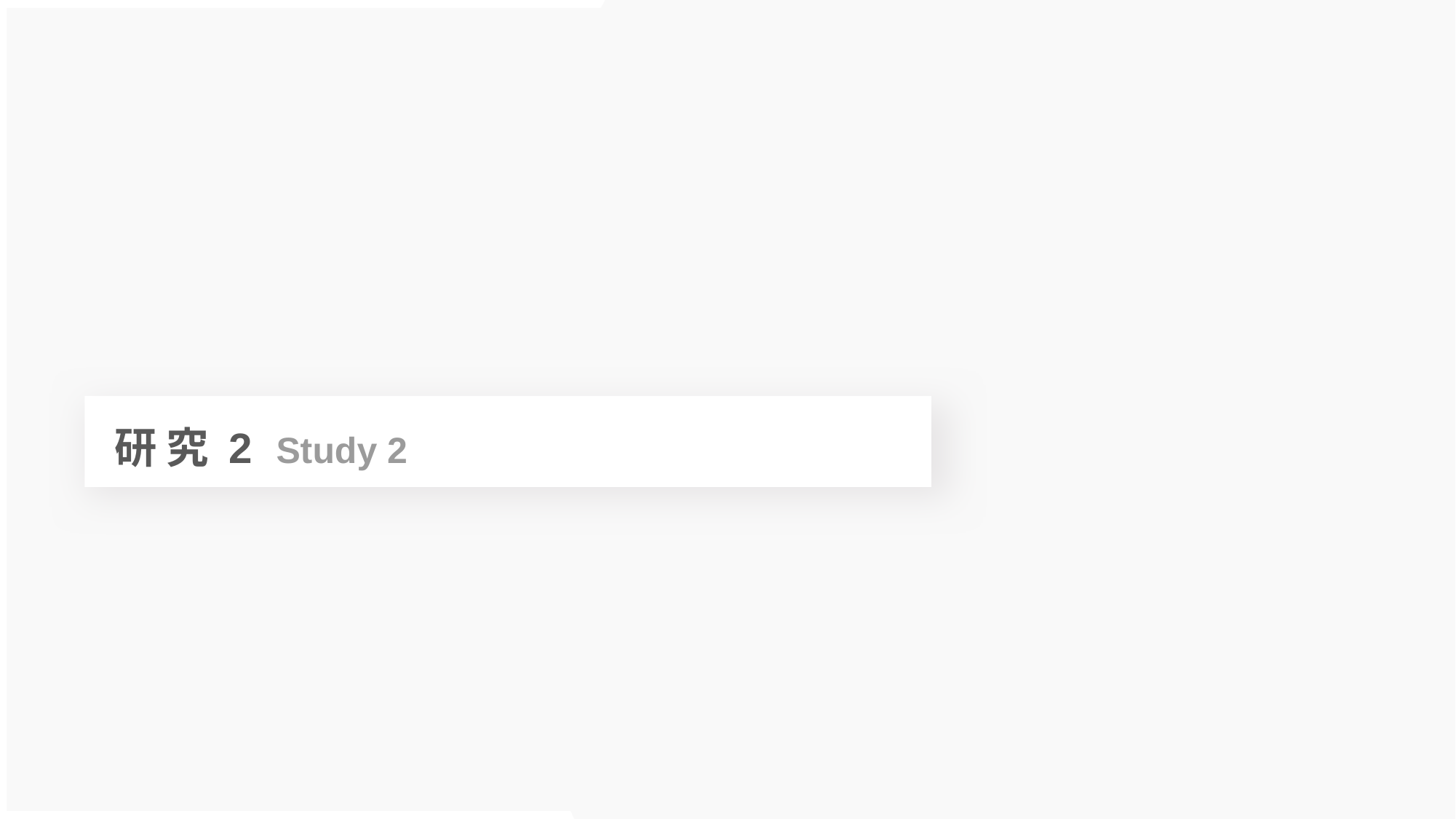

05
# 研 究 2  Study 2